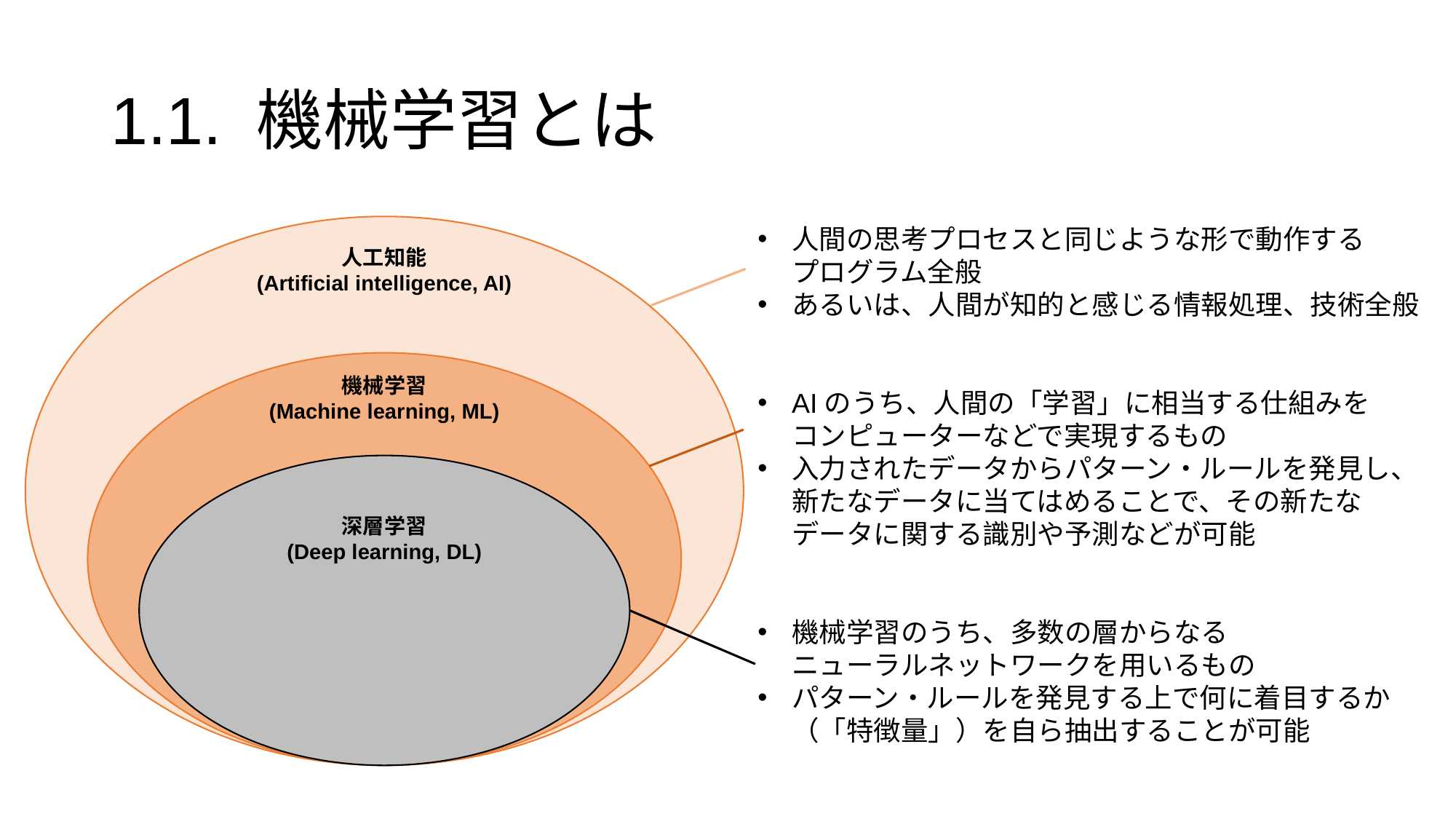

# 1.1. 機械学習とは

人間の思考プロセスと同じような形で動作する
プログラム全般
あるいは、人間が知的と感じる情報処理、技術全般

AIのうち、人間の「学習」に相当する仕組みを
コンピューターなどで実現するもの
入力されたデータからパターン・ルールを発見し、
新たなデータに当てはめることで、その新たな
データに関する識別や予測などが可能

機械学習のうち、多数の層からなる
ニューラルネットワークを用いるもの
パターン・ルールを発見する上で何に着目するか
（「特徴量」）を自ら抽出することが可能
人工知能
(Artificial intelligence, AI)

機械学習
(Machine learning, ML)

深層学習
(Deep learning, DL)